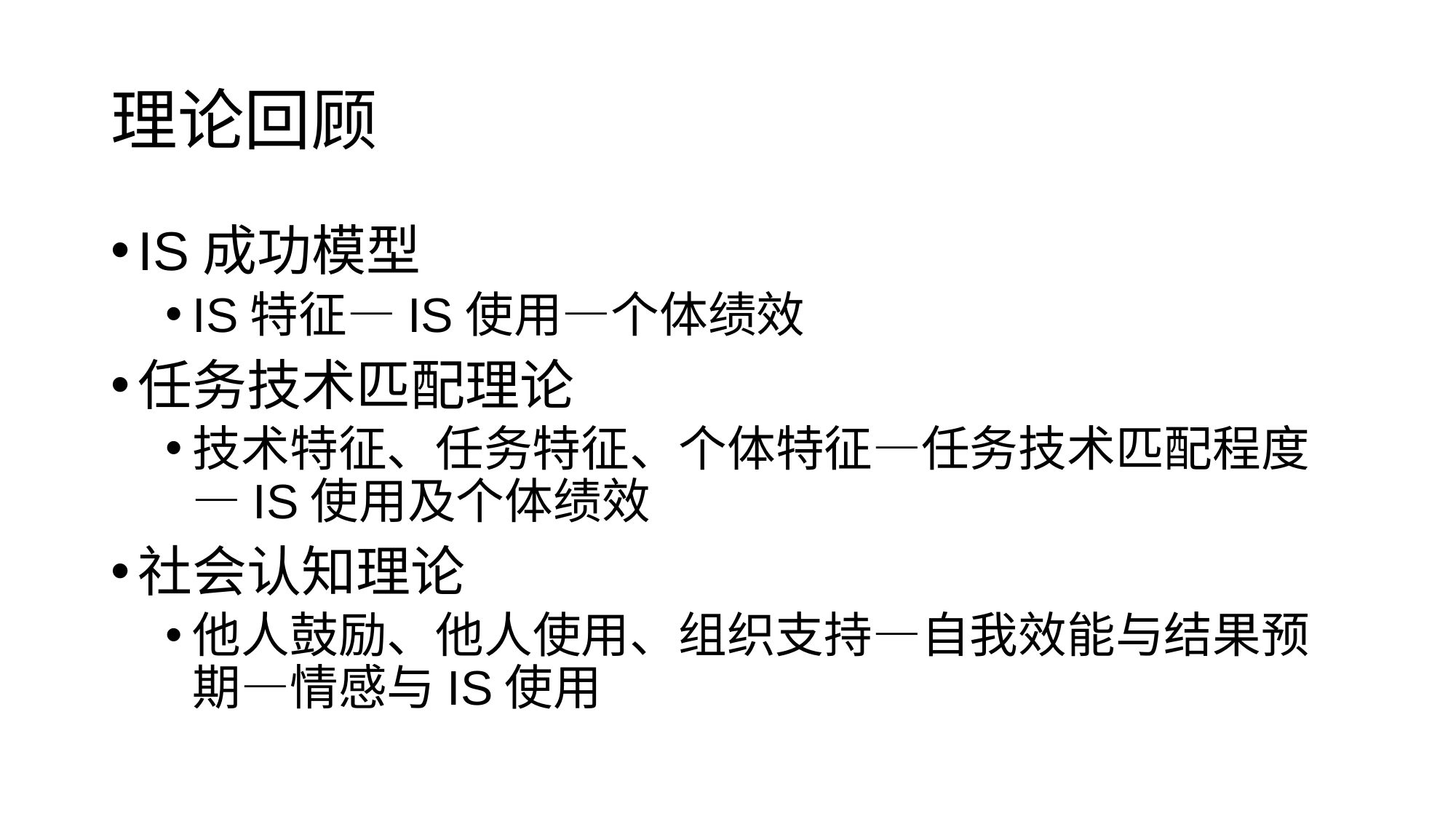

# 理论回顾
IS成功模型
IS特征—IS使用—个体绩效
任务技术匹配理论
技术特征、任务特征、个体特征—任务技术匹配程度—IS使用及个体绩效
社会认知理论
他人鼓励、他人使用、组织支持—自我效能与结果预期—情感与IS使用